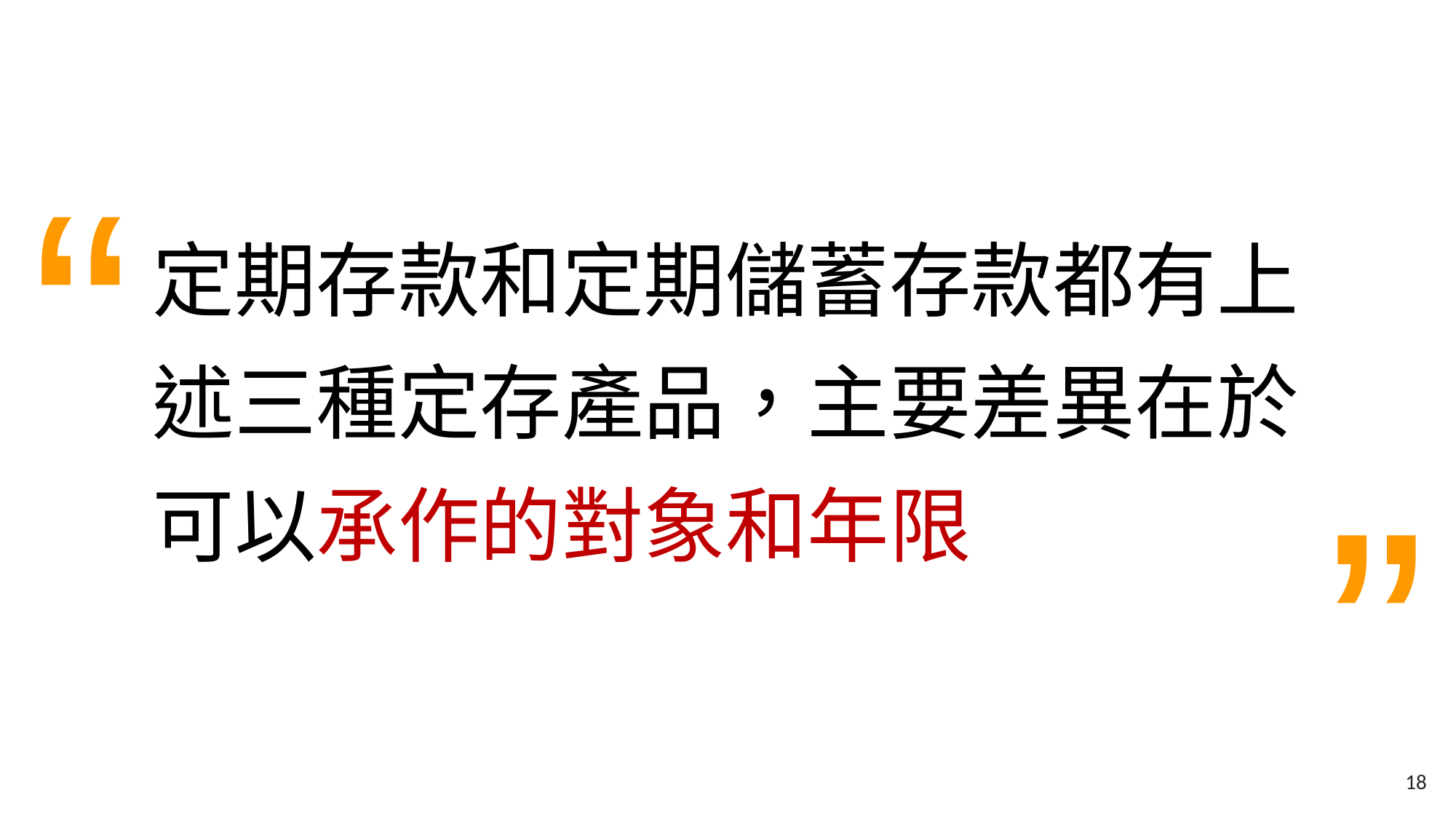

“
定期存款和定期儲蓄存款都有上述三種定存產品，主要差異在於可以承作的對象和年限
”
18